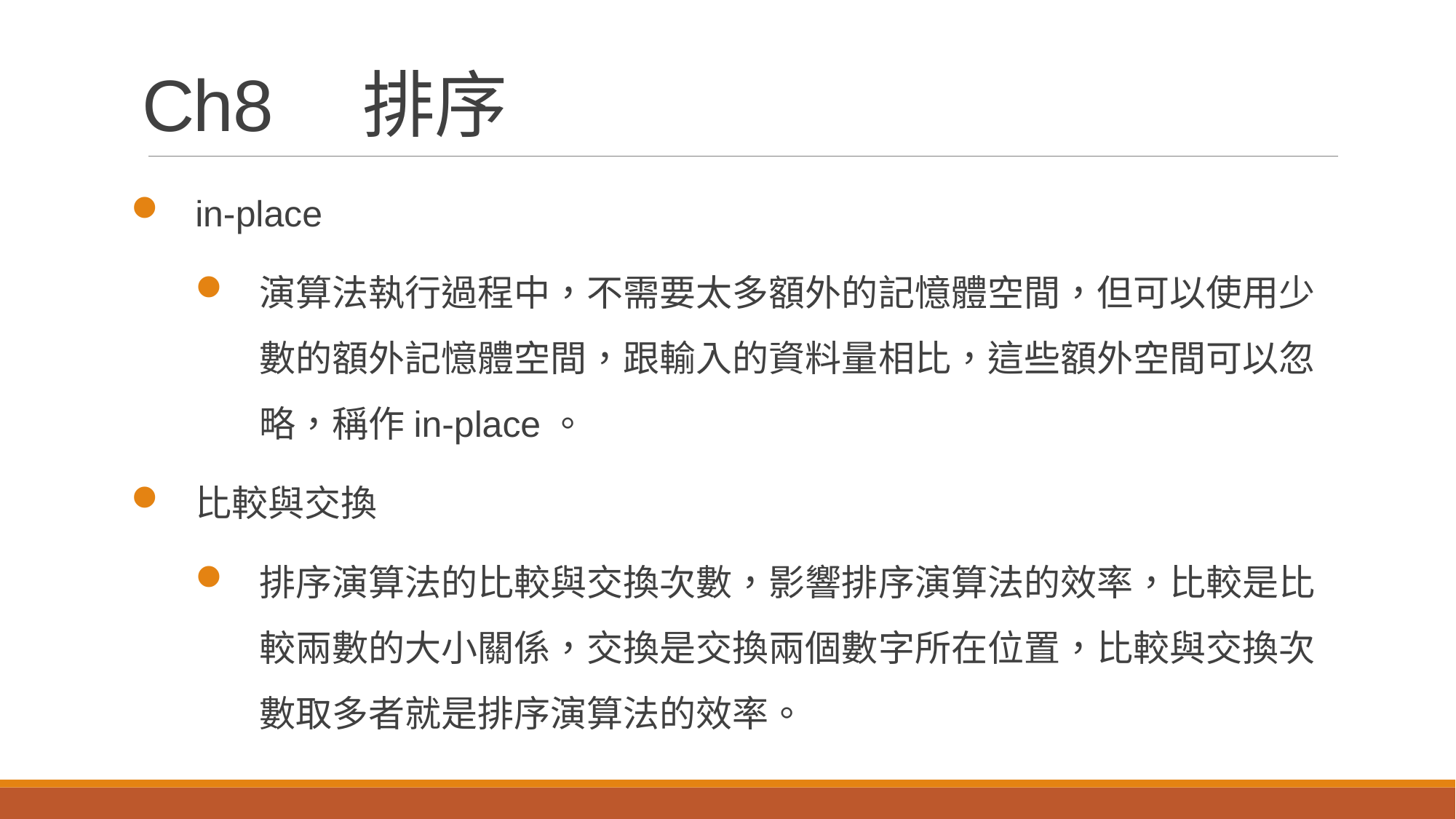

# Ch8　排序
in-place
演算法執行過程中，不需要太多額外的記憶體空間，但可以使用少數的額外記憶體空間，跟輸入的資料量相比，這些額外空間可以忽略，稱作in-place。
比較與交換
排序演算法的比較與交換次數，影響排序演算法的效率，比較是比較兩數的大小關係，交換是交換兩個數字所在位置，比較與交換次數取多者就是排序演算法的效率。